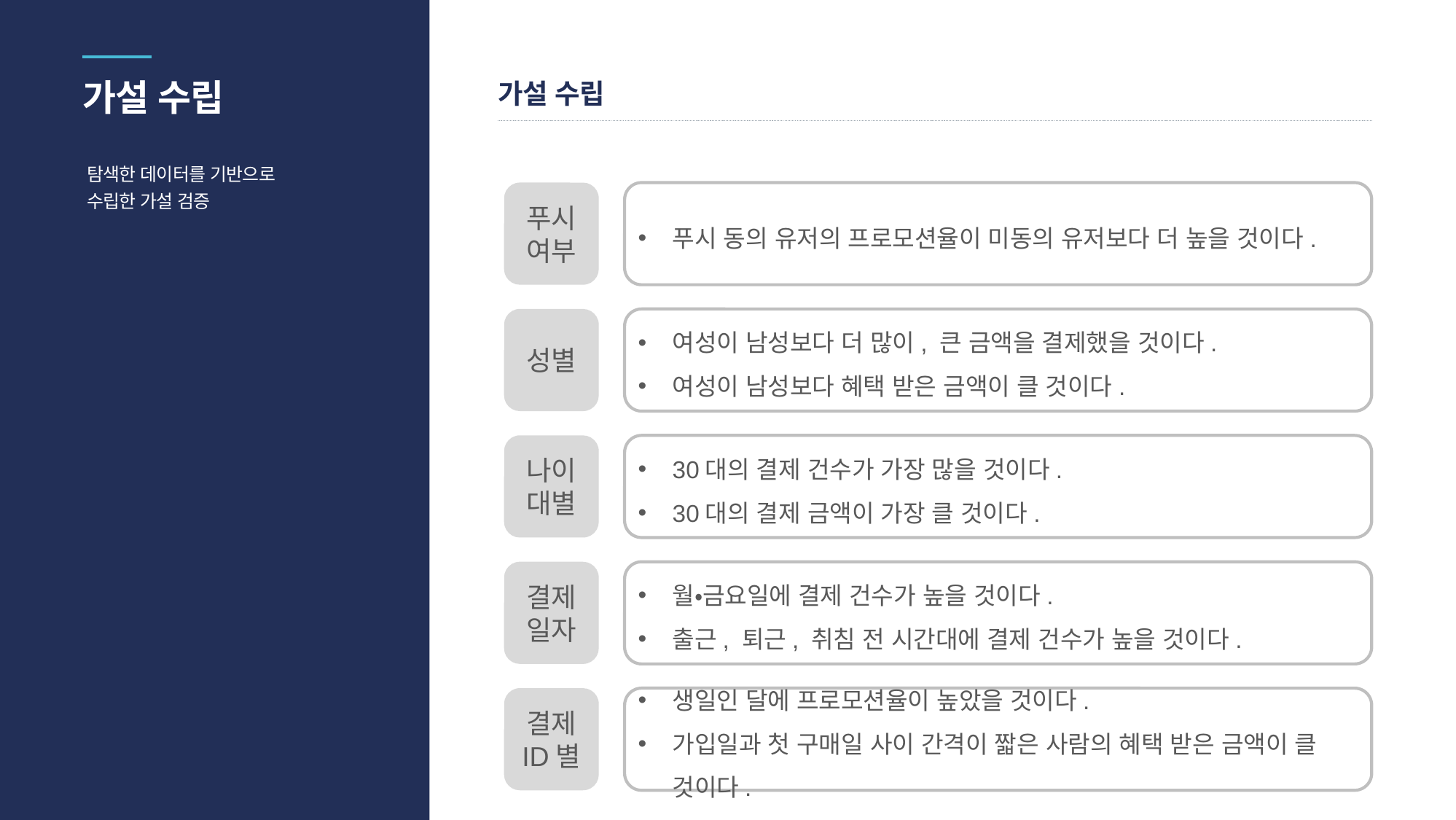

가설 수립
가설 수립
탐색한 데이터를 기반으로
수립한 가설 검증
푸시
여부
푸시 동의 유저의 프로모션율이 미동의 유저보다 더 높을 것이다.
성별
여성이 남성보다 더 많이, 큰 금액을 결제했을 것이다.
여성이 남성보다 혜택 받은 금액이 클 것이다.
나이
대별
30대의 결제 건수가 가장 많을 것이다.
30대의 결제 금액이 가장 클 것이다.
결제
일자
월•금요일에 결제 건수가 높을 것이다.
출근, 퇴근, 취침 전 시간대에 결제 건수가 높을 것이다.
결제
ID별
생일인 달에 프로모션율이 높았을 것이다.
가입일과 첫 구매일 사이 간격이 짧은 사람의 혜택 받은 금액이 클 것이다.